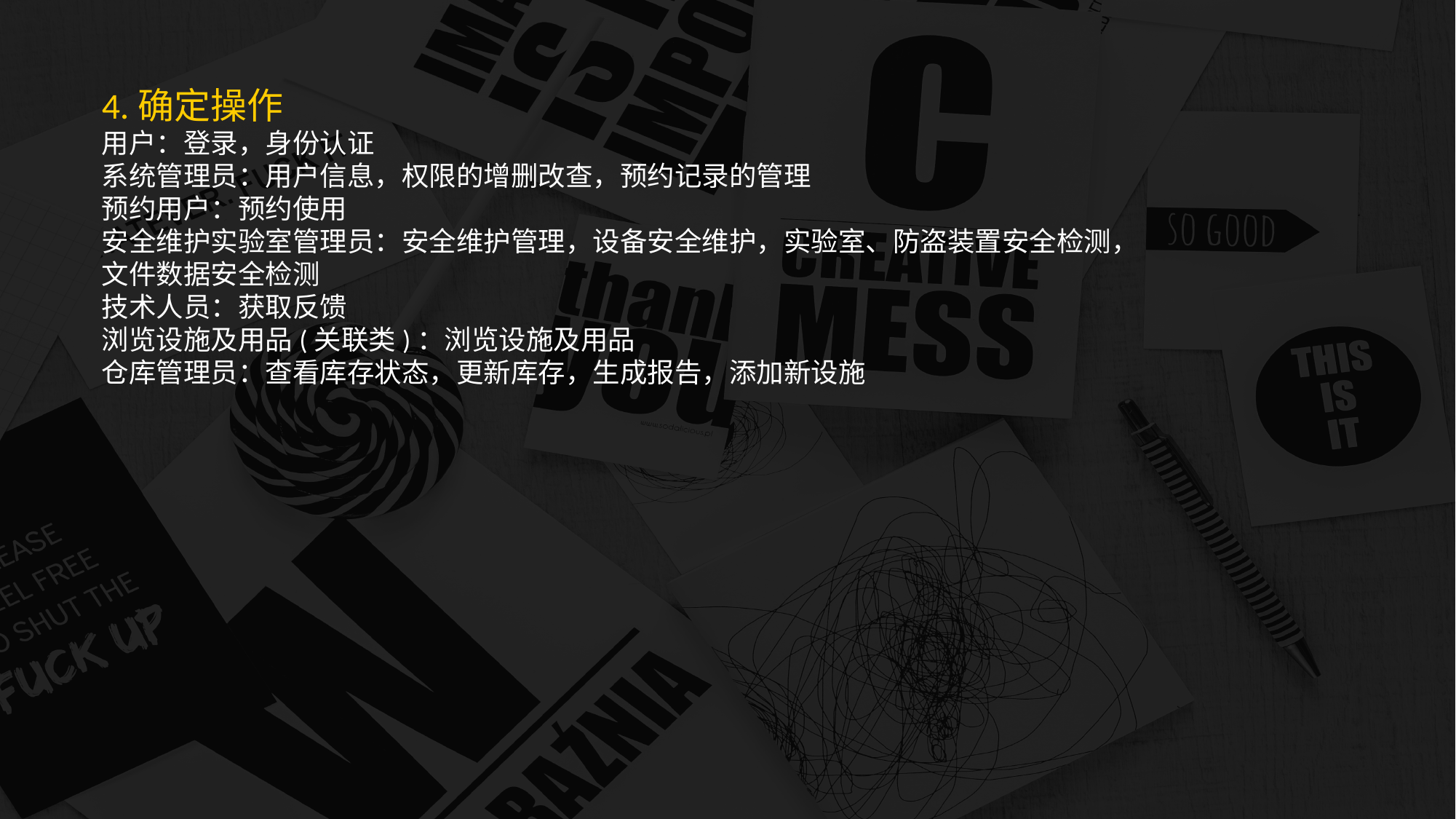

4.确定操作
用户：登录，身份认证
系统管理员：用户信息，权限的增删改查，预约记录的管理
预约用户：预约使用
安全维护实验室管理员：安全维护管理，设备安全维护，实验室、防盗装置安全检测，文件数据安全检测
技术人员：获取反馈
浏览设施及用品(关联类)：浏览设施及用品
仓库管理员：查看库存状态，更新库存，生成报告，添加新设施